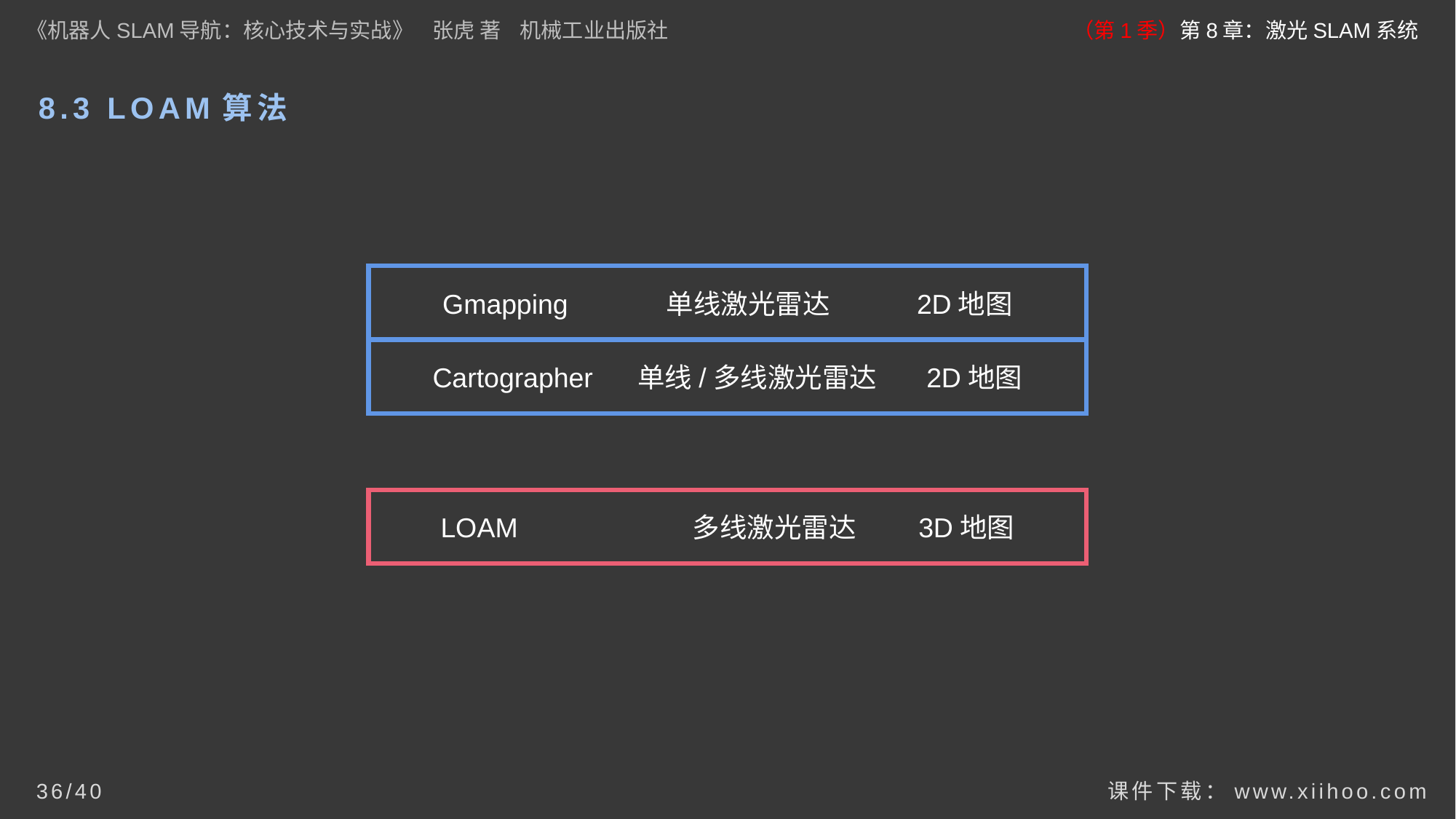

《机器人SLAM导航：核心技术与实战》    张虎 著    机械工业出版社
（第1季）第8章：激光SLAM系统
# 8.3 LOAM算法
Gmapping            单线激光雷达             2D地图
Cartographer     单线/多线激光雷达       2D地图
LOAM                      多线激光雷达         3D地图
课件下载：www.xiihoo.com
36/40